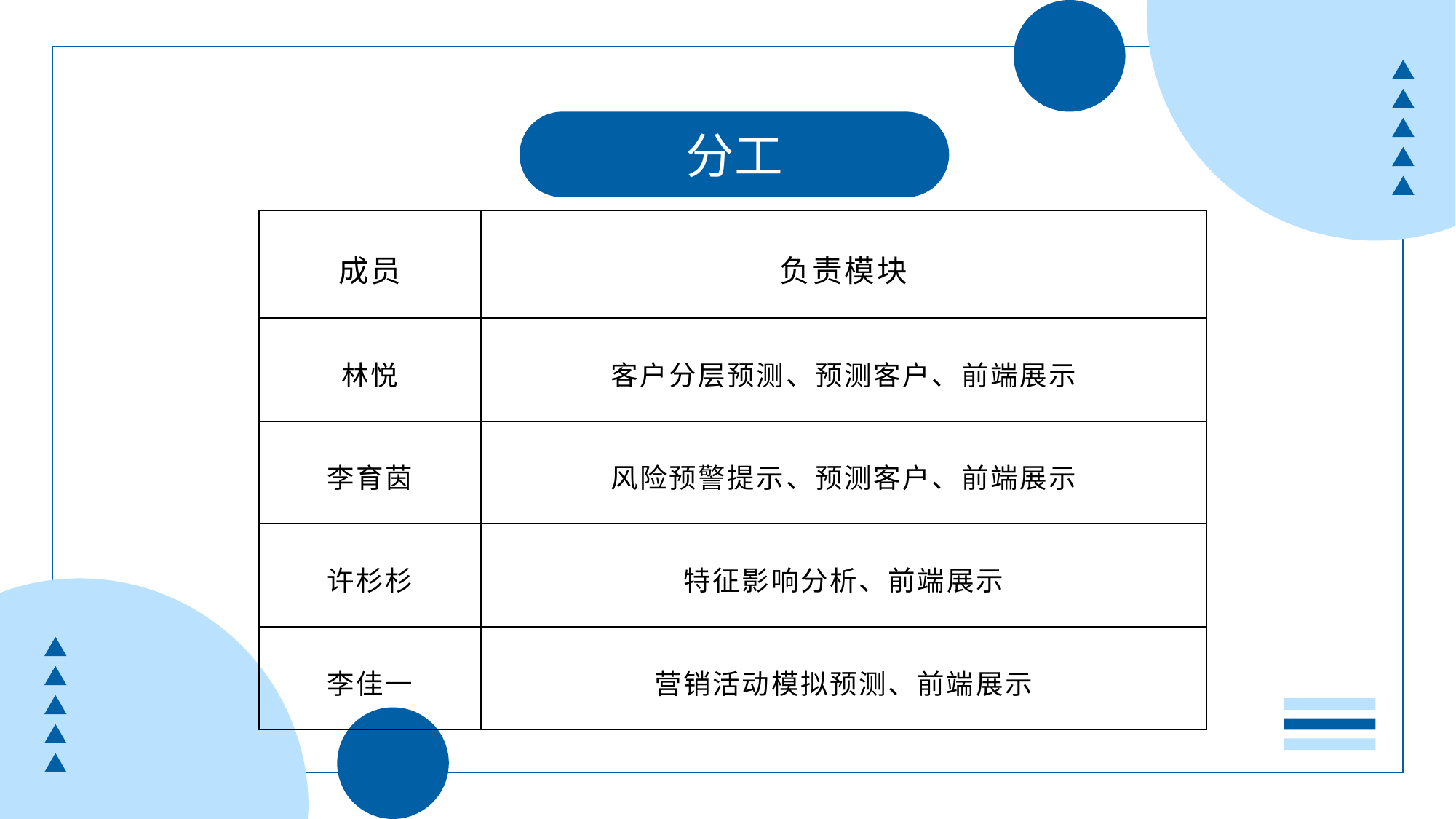

分工
| 成员 | 负责模块 |
| --- | --- |
| 林悦 | 客户分层预测、预测客户、前端展示 |
| 李育茵 | 风险预警提示、预测客户、前端展示 |
| 许杉杉 | 特征影响分析、前端展示 |
| 李佳一 | 营销活动模拟预测、前端展示 |